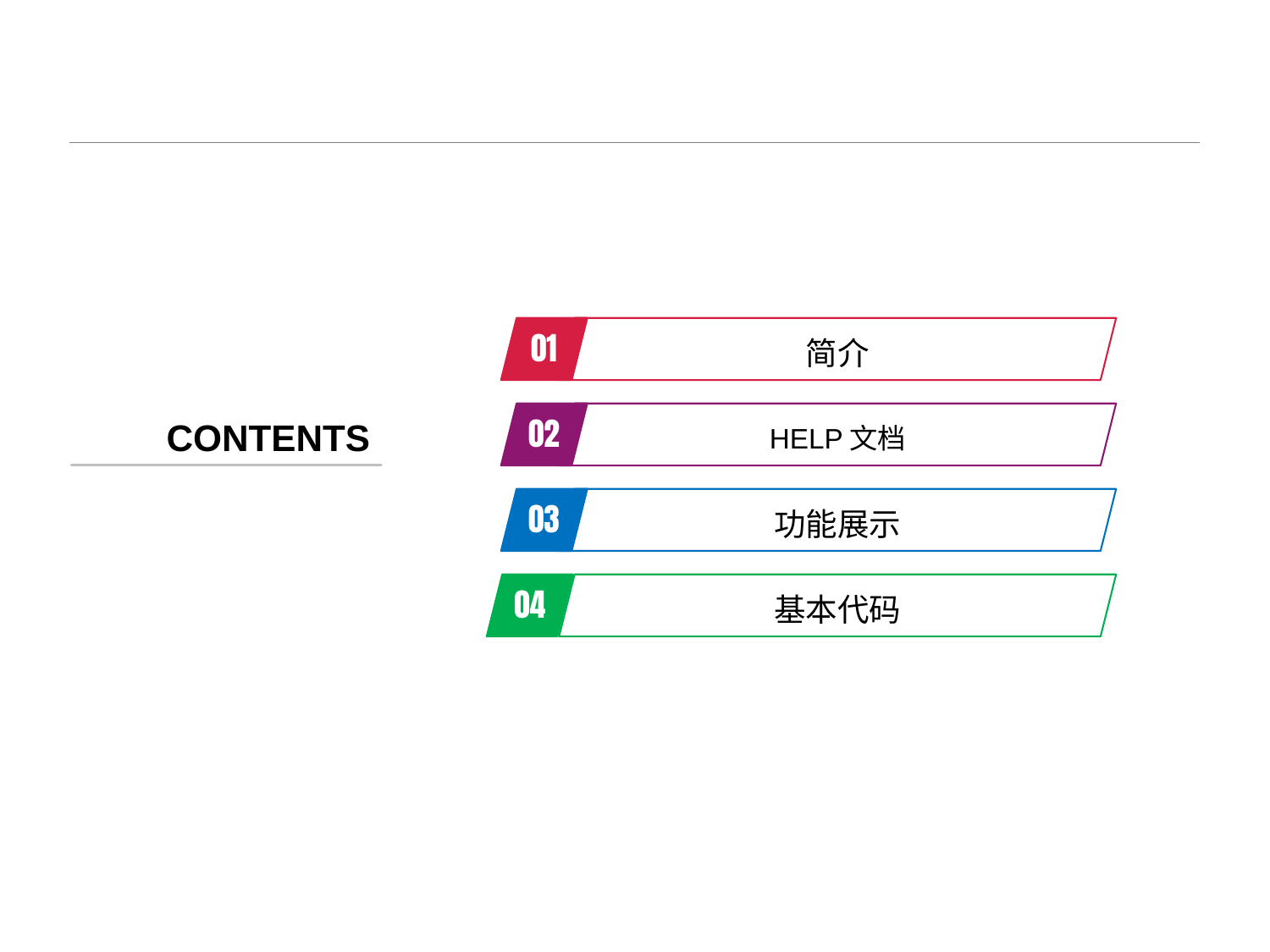

01
简介
CONTENTS
02
HELP文档
03
功能展示
04
基本代码